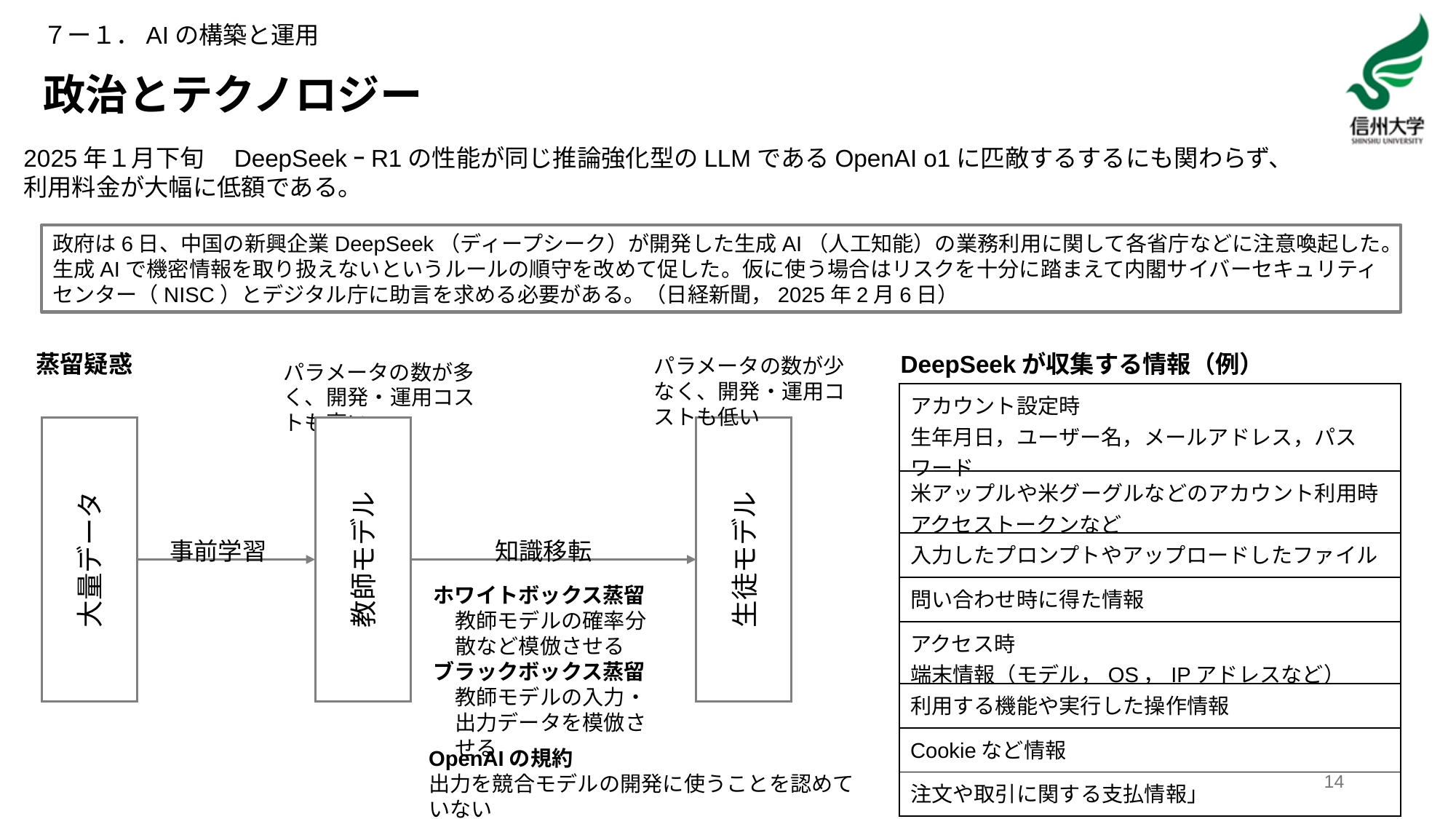

７ー１．AIの構築と運用
# 政治とテクノロジー
2025年１月下旬　DeepSeekｰR1の性能が同じ推論強化型のLLMであるOpenAI o1に匹敵するするにも関わらず、利用料金が大幅に低額である。
政府は6日、中国の新興企業DeepSeek（ディープシーク）が開発した生成AI（人工知能）の業務利用に関して各省庁などに注意喚起した。生成AIで機密情報を取り扱えないというルールの順守を改めて促した。仮に使う場合はリスクを十分に踏まえて内閣サイバーセキュリティセンター（NISC）とデジタル庁に助言を求める必要がある。（日経新聞，2025年2月6日）
DeepSeekが収集する情報（例）
蒸留疑惑
パラメータの数が少なく、開発・運用コストも低い
パラメータの数が多く、開発・運用コストも高い
| アカウント設定時 生年月日，ユーザー名，メールアドレス，パスワード |
| --- |
| 米アップルや米グーグルなどのアカウント利用時 アクセストークンなど |
| 入力したプロンプトやアップロードしたファイル |
| 問い合わせ時に得た情報 |
| アクセス時 端末情報（モデル，OS，IPアドレスなど） |
| 利用する機能や実行した操作情報 |
| Cookieなど情報 |
| 注文や取引に関する支払情報」 |
大量データ
生徒モデル
教師モデル
事前学習
知識移転
ホワイトボックス蒸留
教師モデルの確率分散など模倣させる
ブラックボックス蒸留
教師モデルの入力・出力データを模倣させる
OpenAIの規約
出力を競合モデルの開発に使うことを認めていない
14